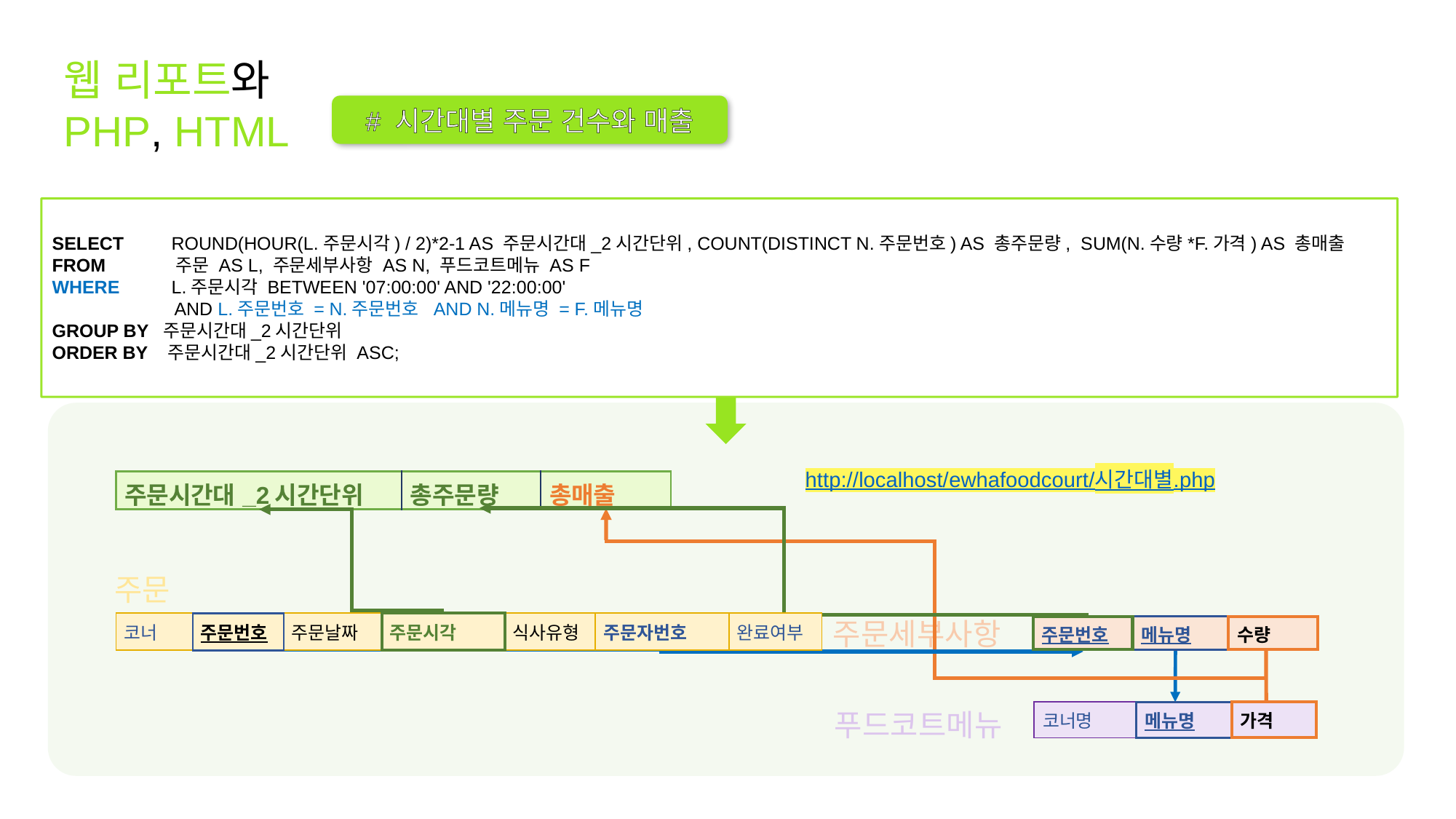

웹 리포트와PHP, HTML

# 시간대별 주문 건수와 매출
SELECT	  ROUND(HOUR(L.주문시각) / 2)*2-1 AS 주문시간대_2시간단위, COUNT(DISTINCT N.주문번호) AS 총주문량,  SUM(N.수량*F.가격) AS 총매출
FROM	  주문 AS L, 주문세부사항 AS N, 푸드코트메뉴 AS F
WHERE 	  L.주문시각 BETWEEN '07:00:00' AND '22:00:00'
                        AND L.주문번호 = N.주문번호  AND N.메뉴명 = F.메뉴명
GROUP BY  주문시간대_2시간단위
ORDER BY   주문시간대_2시간단위 ASC;

http://localhost/ewhafoodcourt/시간대별.php
| 주문시간대\_2시간단위 | 총주문량 | 총매출 |
| --- | --- | --- |
주문
주문세부사항
| 코너 | 주문번호 | 주문날짜 | 주문시각 | 식사유형 | 주문자번호 | 완료여부 |
| --- | --- | --- | --- | --- | --- | --- |
| 주문번호 | 메뉴명 | 수량 |
| --- | --- | --- |
푸드코트메뉴
| 코너명 | 메뉴명 | 가격 |
| --- | --- | --- |